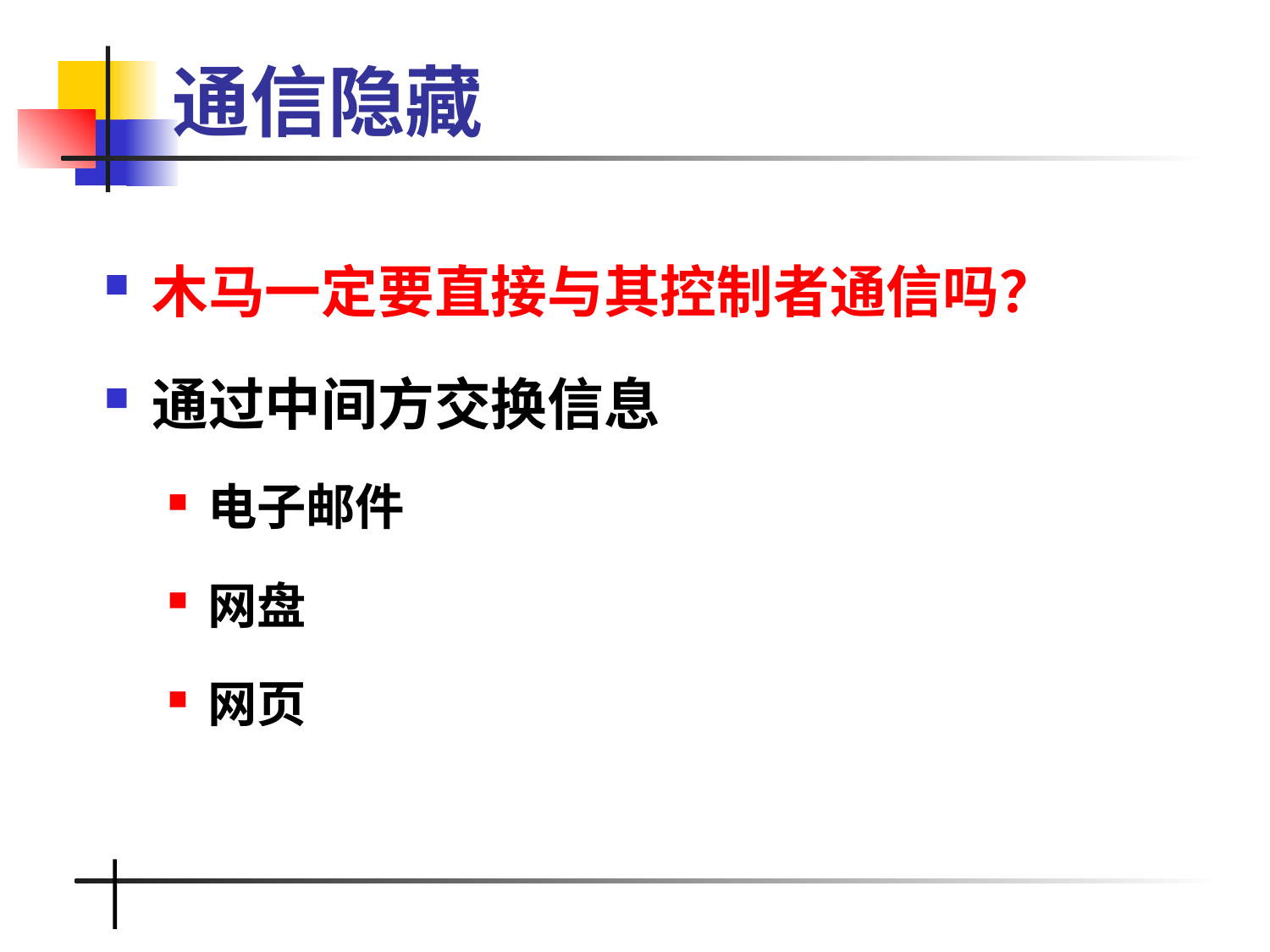

# 通信隐藏
木马一定要直接与其控制者通信吗？
通过中间方交换信息
电子邮件
网盘
网页